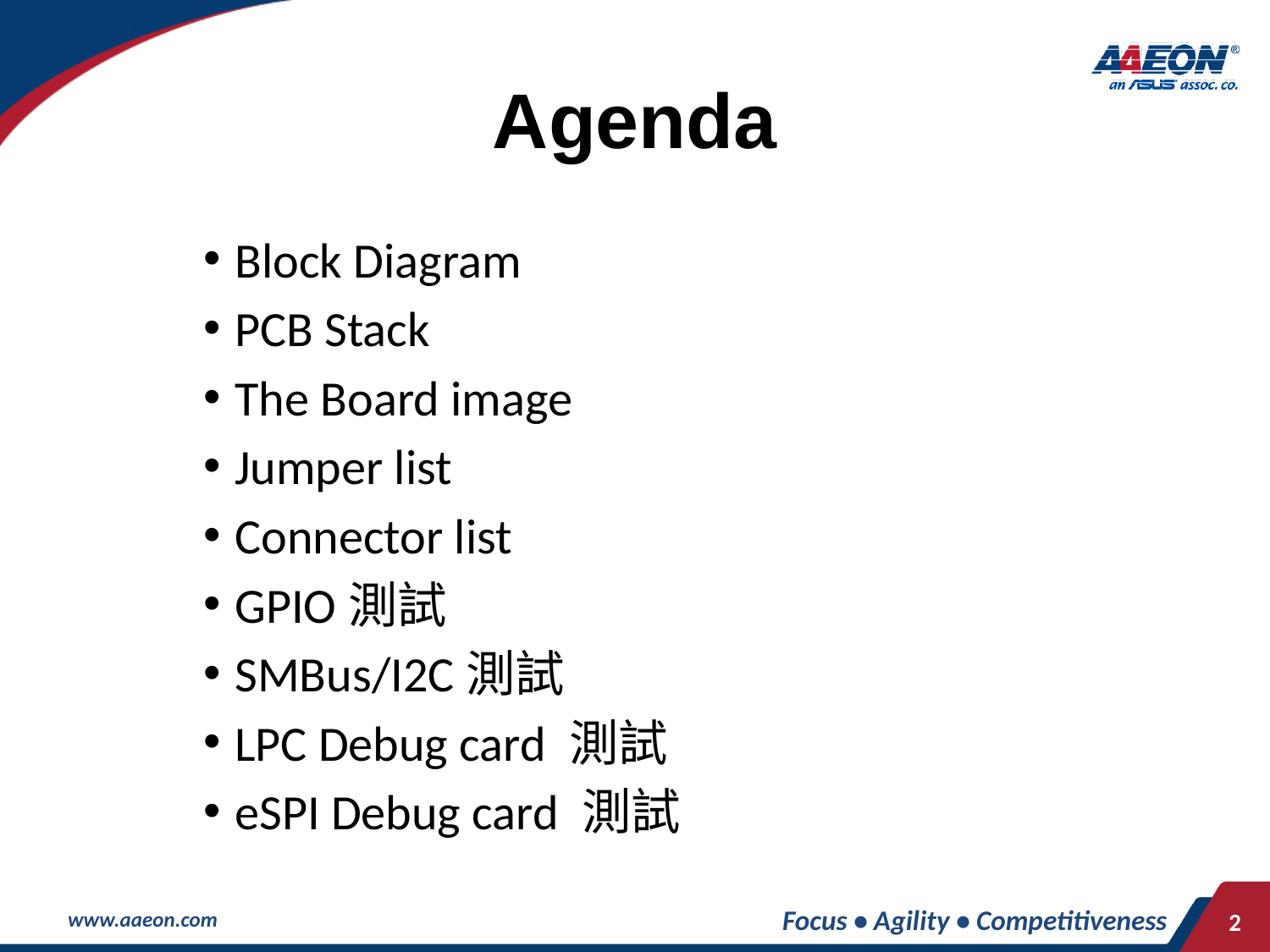

# Agenda
Block Diagram
PCB Stack
The Board image
Jumper list
Connector list
GPIO測試
SMBus/I2C測試
LPC Debug card 測試
eSPI Debug card 測試

Focus • Agility • Competitiveness
2